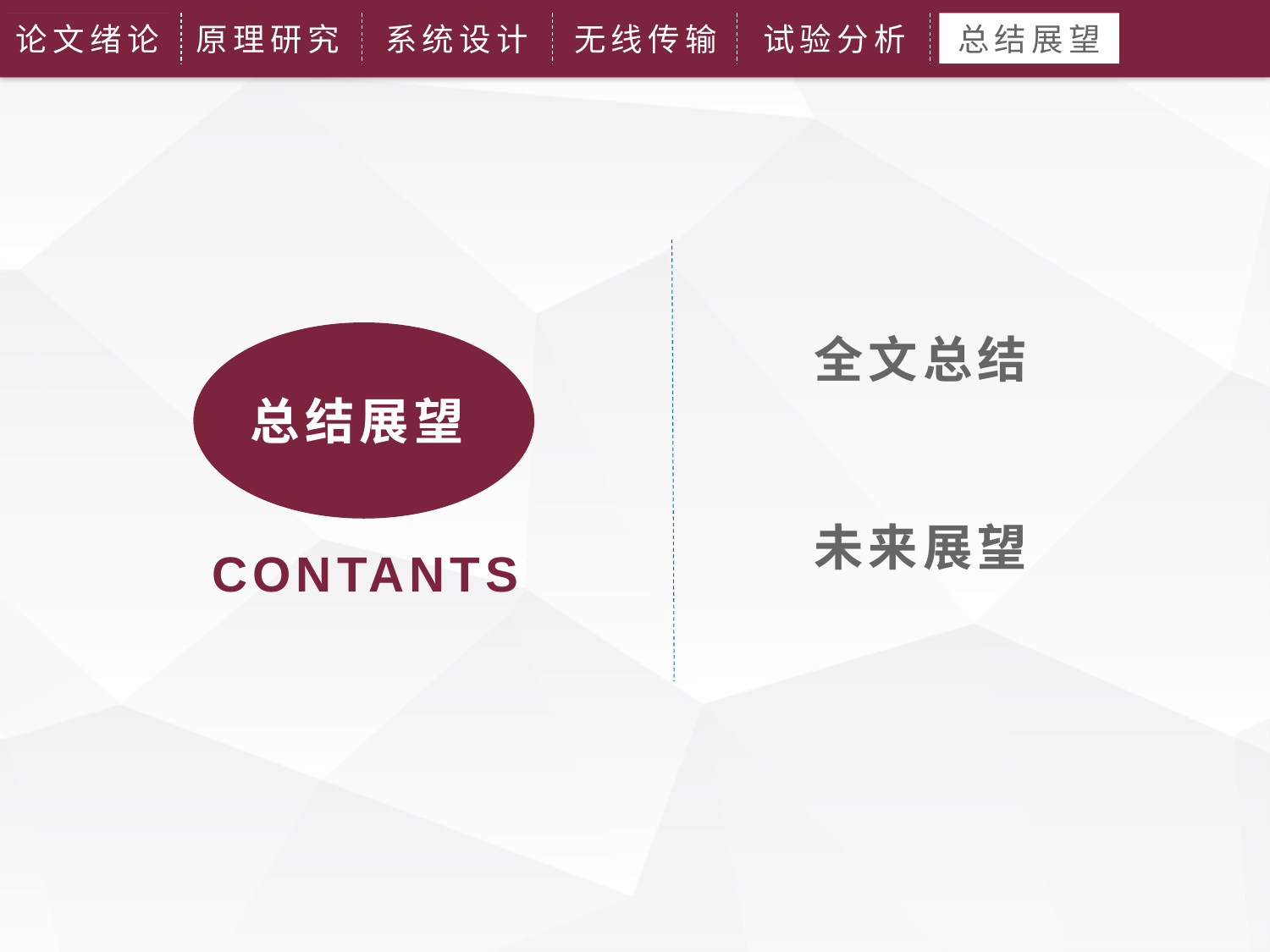

论文绪论
原理研究
系统设计
无线传输
试验分析
总结展望

全文总结
总结展望
未来展望
CONTANTS